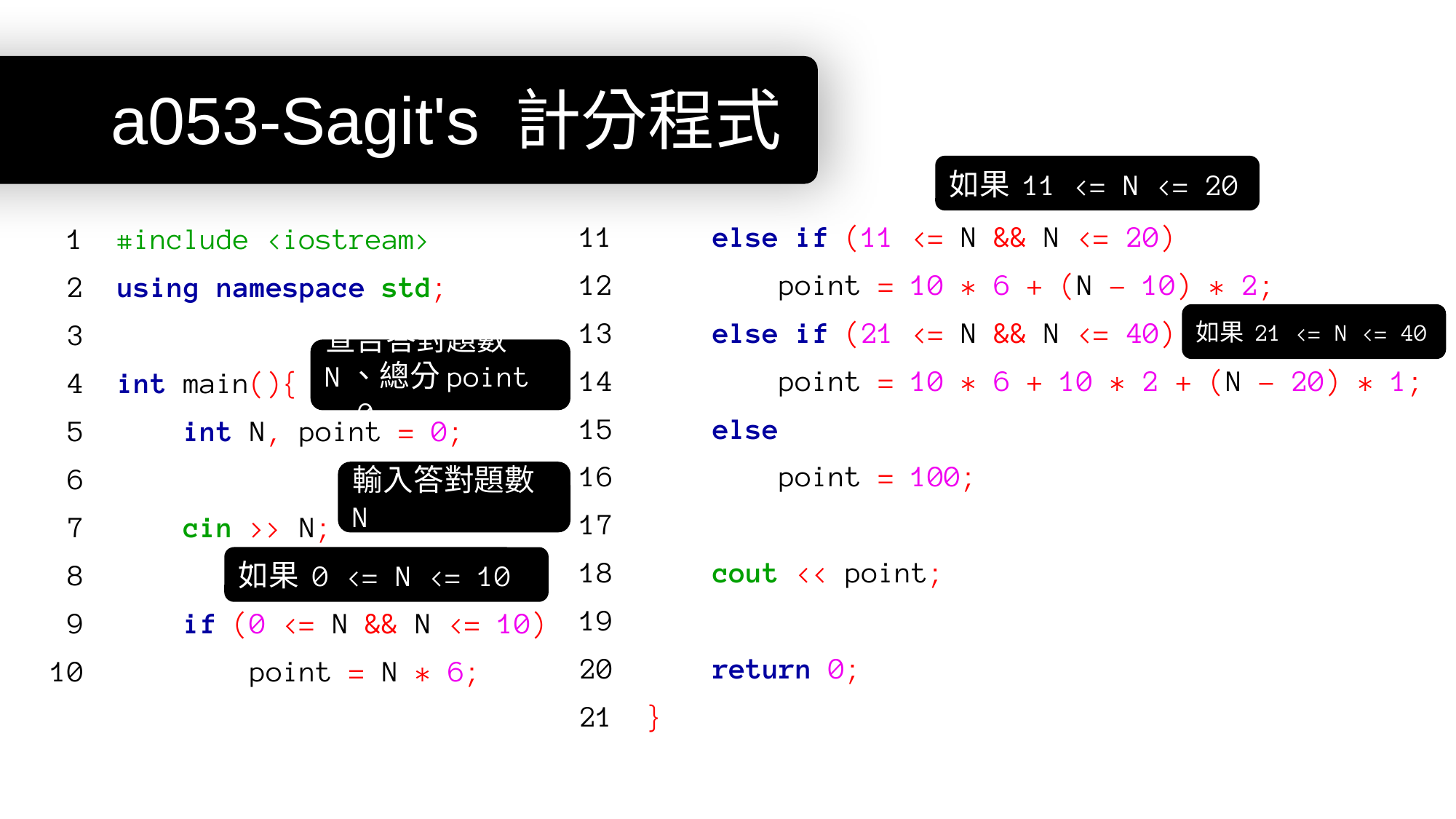

# a053-Sagit's 計分程式

如果 11 <= N <= 20
11      else if (11 <= N && N <= 20)
12          point = 10 * 6 + (N - 10) * 2;
13      else if (21 <= N && N <= 40)
14          point = 10 * 6 + 10 * 2 + (N - 20) * 1;
15      else
16          point = 100;
17
18      cout << point;
19
20      return 0;
21  }
 1  #include <iostream>
 2  using namespace std;
 3
 4  int main(){
 5      int N, point = 0;
 6
 7      cin >> N;
 8
 9      if (0 <= N && N <= 10)
10          point = N * 6;
如果 21 <= N <= 40
宣告答對題數N、總分point = 0
輸入答對題數N
如果 0 <= N <= 10